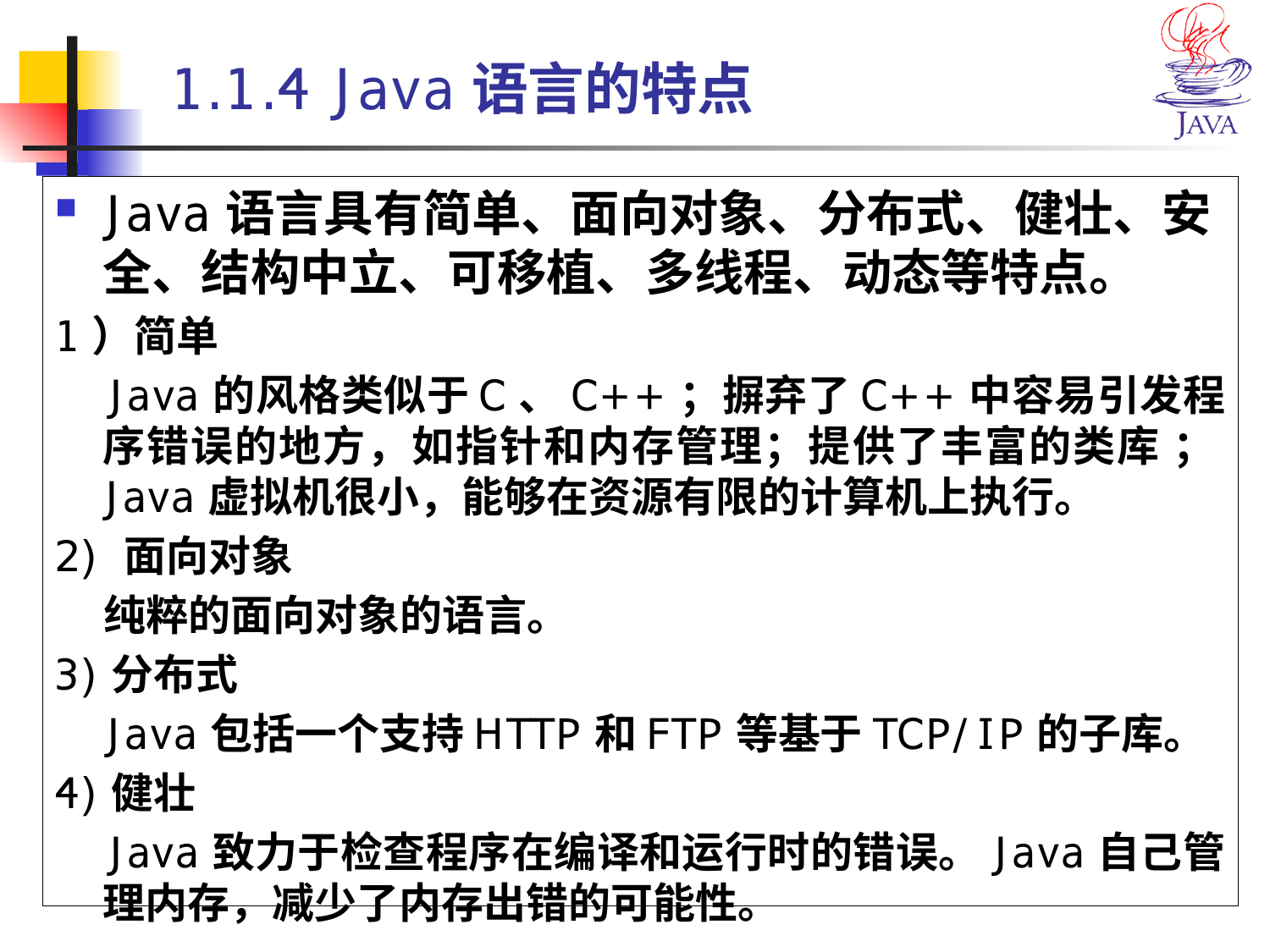

# 1.1.4 Java语言的特点
Java语言具有简单、面向对象、分布式、健壮、安全、结构中立、可移植、多线程、动态等特点。
1）简单
    Java的风格类似于C、C++；摒弃了C++中容易引发程序错误的地方，如指针和内存管理；提供了丰富的类库 ；Java虚拟机很小，能够在资源有限的计算机上执行。
2) 面向对象
    纯粹的面向对象的语言。
3)分布式
    Java包括一个支持HTTP和FTP等基于TCP/IP的子库。
4)健壮
    Java致力于检查程序在编译和运行时的错误。Java自己管理内存，减少了内存出错的可能性。